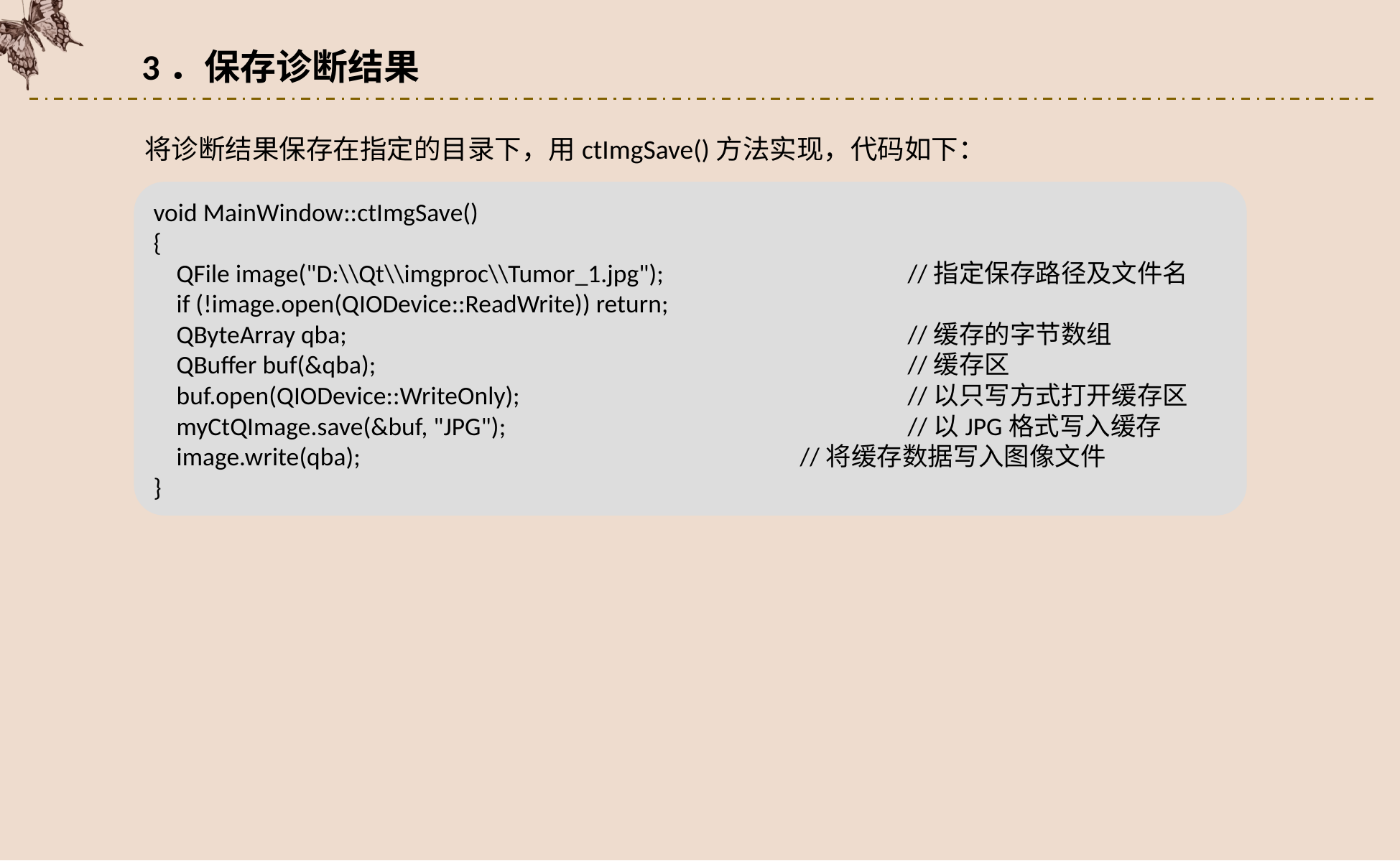

3．保存诊断结果
将诊断结果保存在指定的目录下，用ctImgSave()方法实现，代码如下：
void MainWindow::ctImgSave()
{
    QFile image("D:\\Qt\\imgproc\\Tumor_1.jpg");			//指定保存路径及文件名
    if (!image.open(QIODevice::ReadWrite)) return;
    QByteArray qba;						//缓存的字节数组
    QBuffer buf(&qba);					//缓存区
    buf.open(QIODevice::WriteOnly);				//以只写方式打开缓存区
    myCtQImage.save(&buf, "JPG");				//以JPG格式写入缓存
    image.write(qba);					//将缓存数据写入图像文件
}